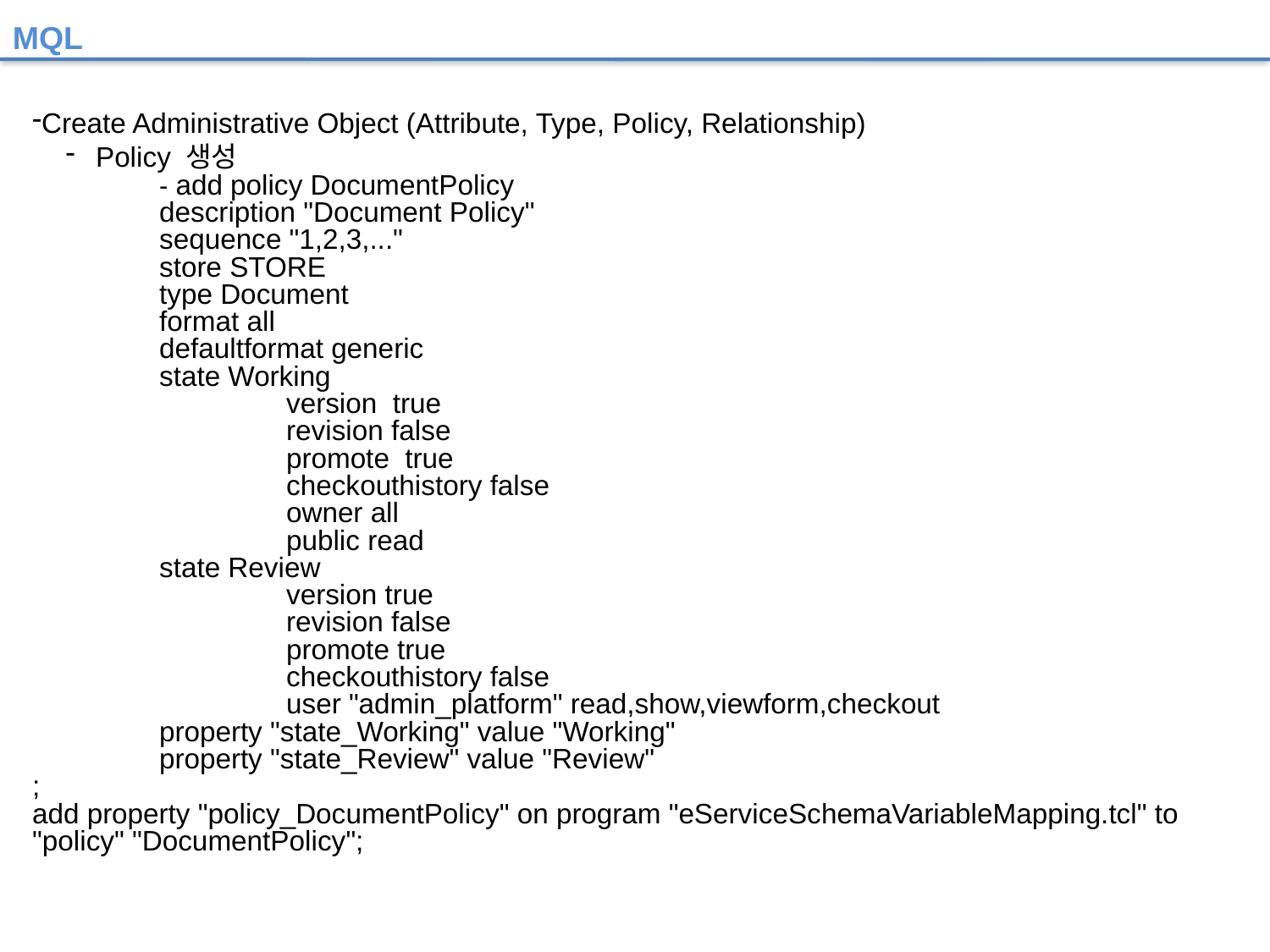

MQL
Create Administrative Object (Attribute, Type, Policy, Relationship)
Policy 생성
	- add policy DocumentPolicy
	description "Document Policy"
	sequence "1,2,3,..."
	store STORE
	type Document
	format all
	defaultformat generic
	state Working
		version  true
		revision false
		promote  true
		checkouthistory false
		owner all
		public read
	state Review
		version true
		revision false
		promote true
		checkouthistory false
		user "admin_platform" read,show,viewform,checkout
	property "state_Working" value "Working"
	property "state_Review" value "Review"
;
add property "policy_DocumentPolicy" on program "eServiceSchemaVariableMapping.tcl" to "policy" "DocumentPolicy";